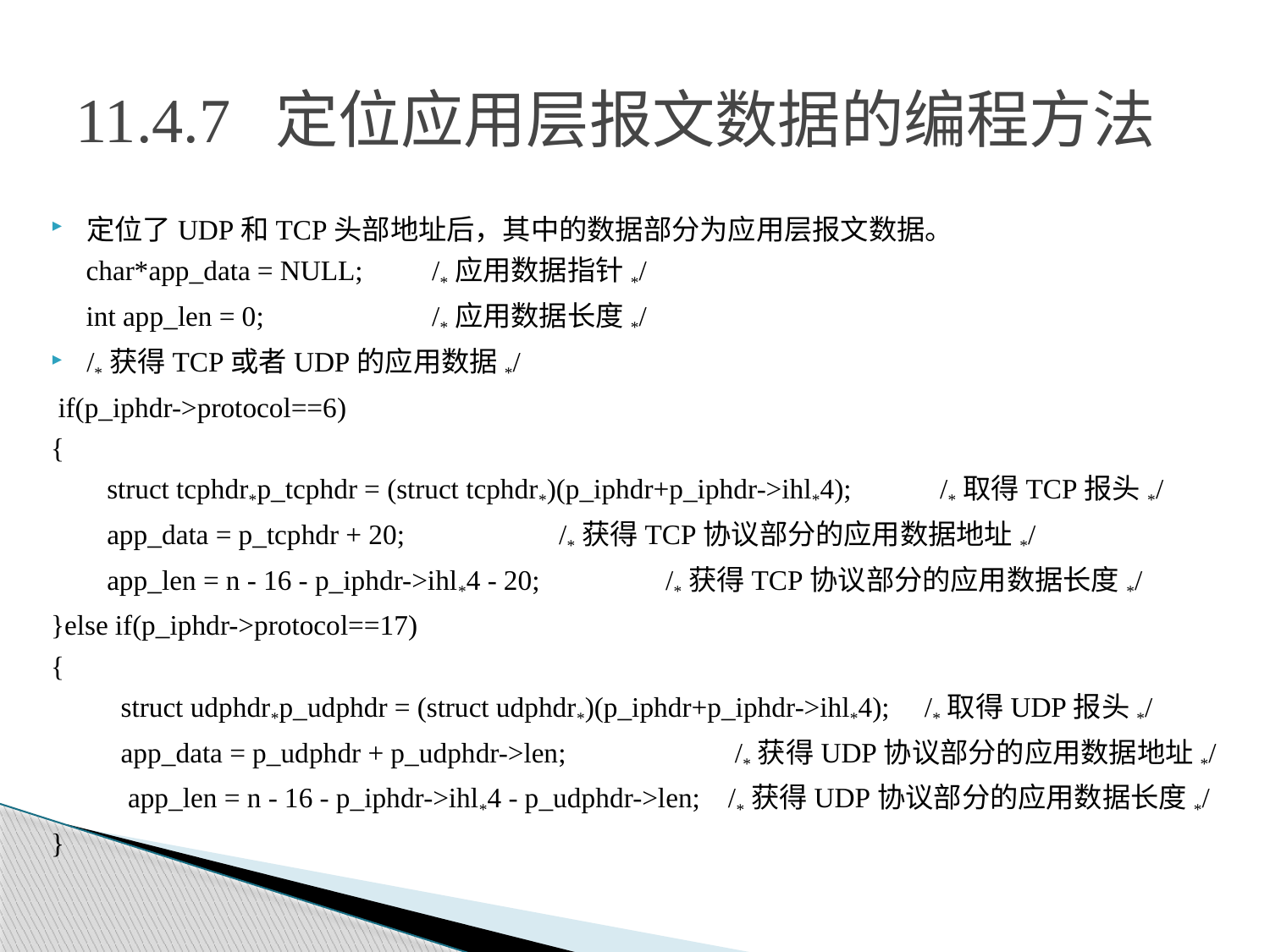

# 11.4.7  定位应用层报文数据的编程方法
定位了UDP和TCP头部地址后，其中的数据部分为应用层报文数据。
     char*app_data = NULL;	/*应用数据指针*/
     int app_len = 0;		/*应用数据长度*/
/*获得TCP或者UDP的应用数据*/
 if(p_iphdr->protocol==6)
{
        struct tcphdr*p_tcphdr = (struct tcphdr*)(p_iphdr+p_iphdr->ihl*4);	/*取得TCP报头*/
        app_data = p_tcphdr + 20;		/*获得TCP协议部分的应用数据地址*/
        app_len = n - 16 - p_iphdr->ihl*4 - 20;                  /*获得TCP协议部分的应用数据长度*/
}else if(p_iphdr->protocol==17)
{
          struct udphdr*p_udphdr = (struct udphdr*)(p_iphdr+p_iphdr->ihl*4);     /*取得UDP报头*/
          app_data = p_udphdr + p_udphdr->len;	       /*获得UDP协议部分的应用数据地址*/
           app_len = n - 16 - p_iphdr->ihl*4 - p_udphdr->len;    /*获得UDP协议部分的应用数据长度*/
}